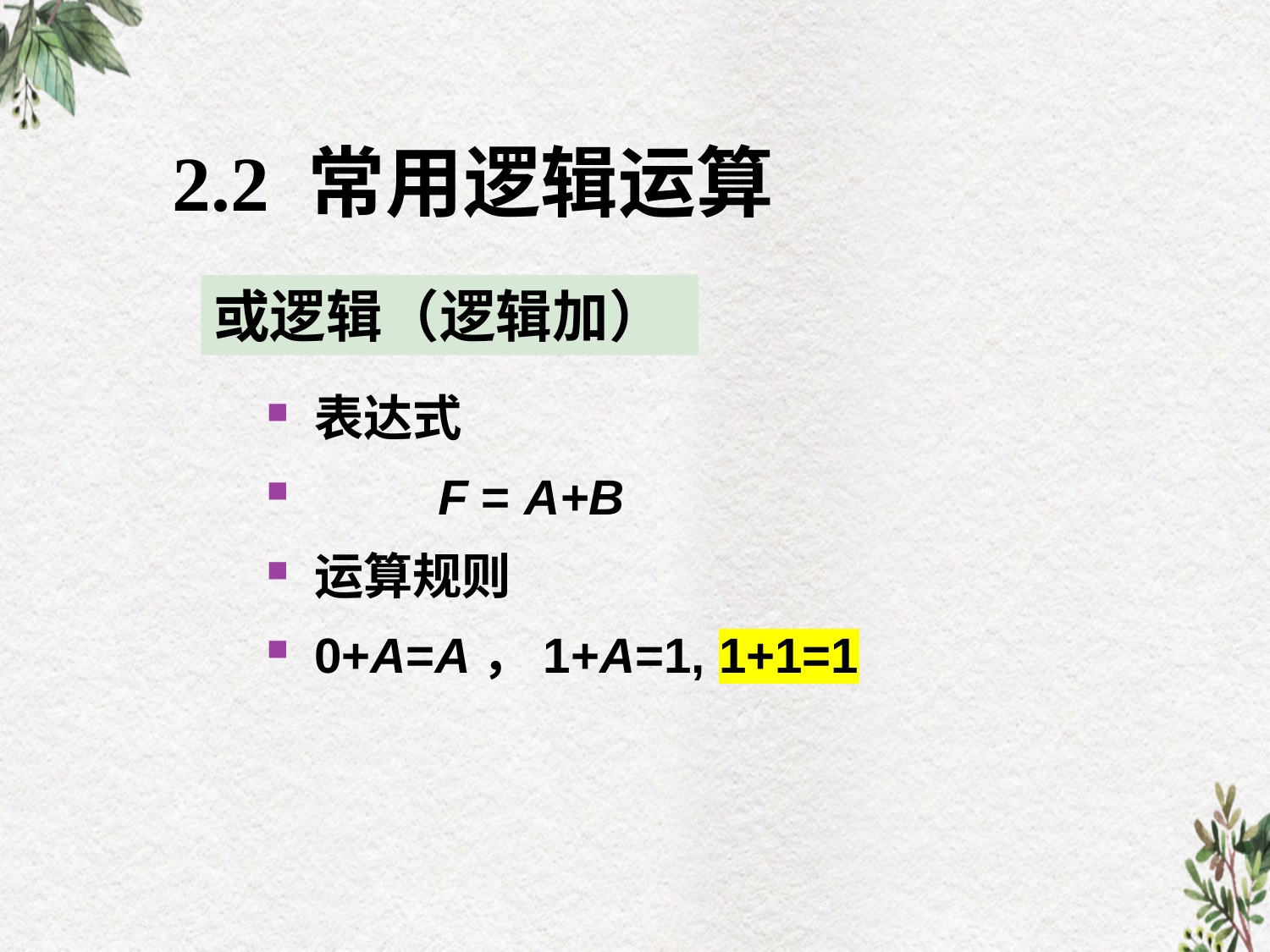

# 2.2 常用逻辑运算
或逻辑（逻辑加）
表达式
         F = A+B
运算规则
0+A=A，1+A=1, 1+1=1